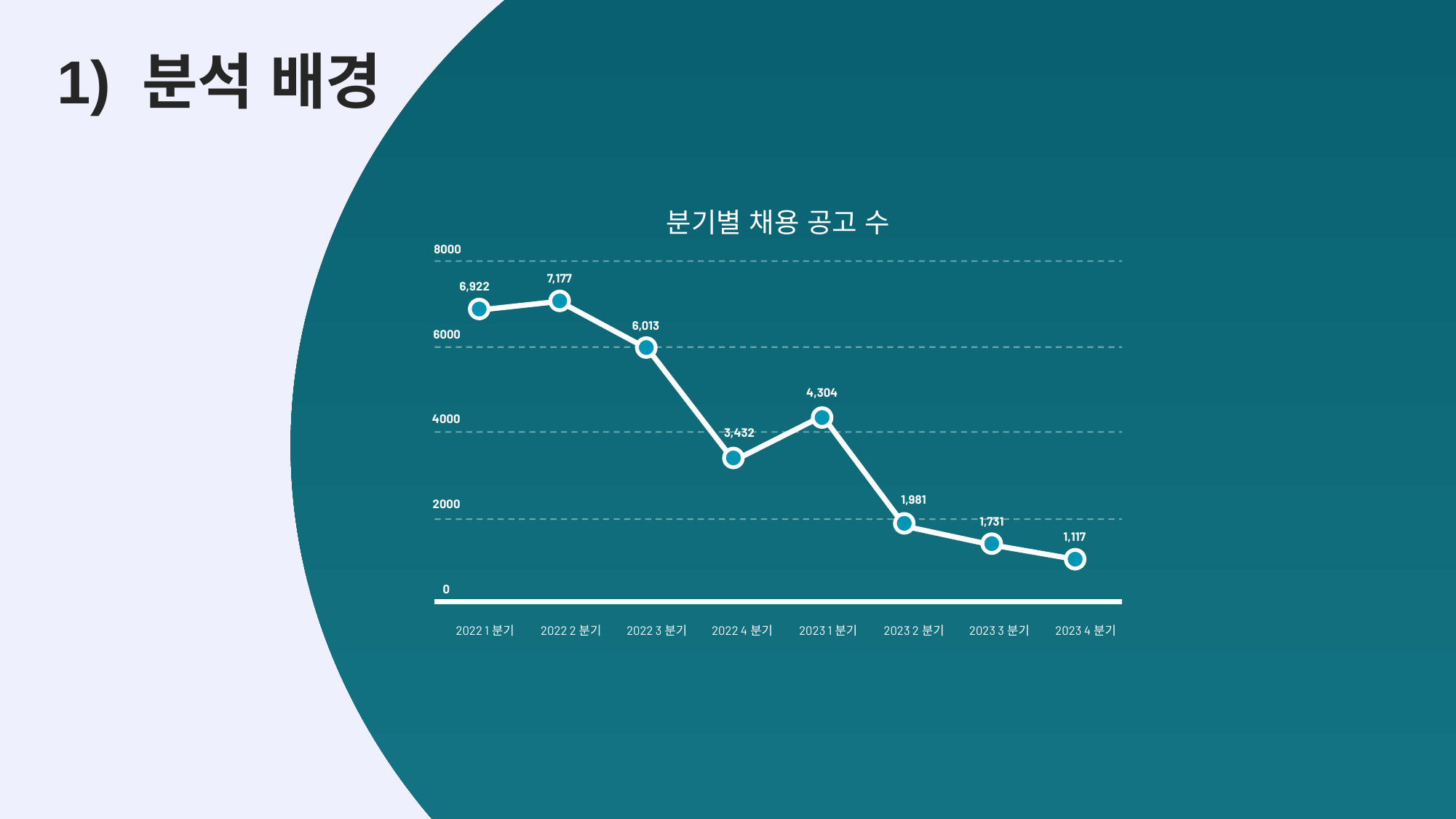

2) 분석 목적
1) 분석 배경
분기별 채용 공고 수
8000
6000
4000
2000
0
2022 4분기
2023 1분기
2023 2분기
2023 3분기
2023 4분기
2022 1분기
2022 2분기
2022 3분기

7,177
6,922

6,013

4,304

3,432

1,981
1,731

1,117